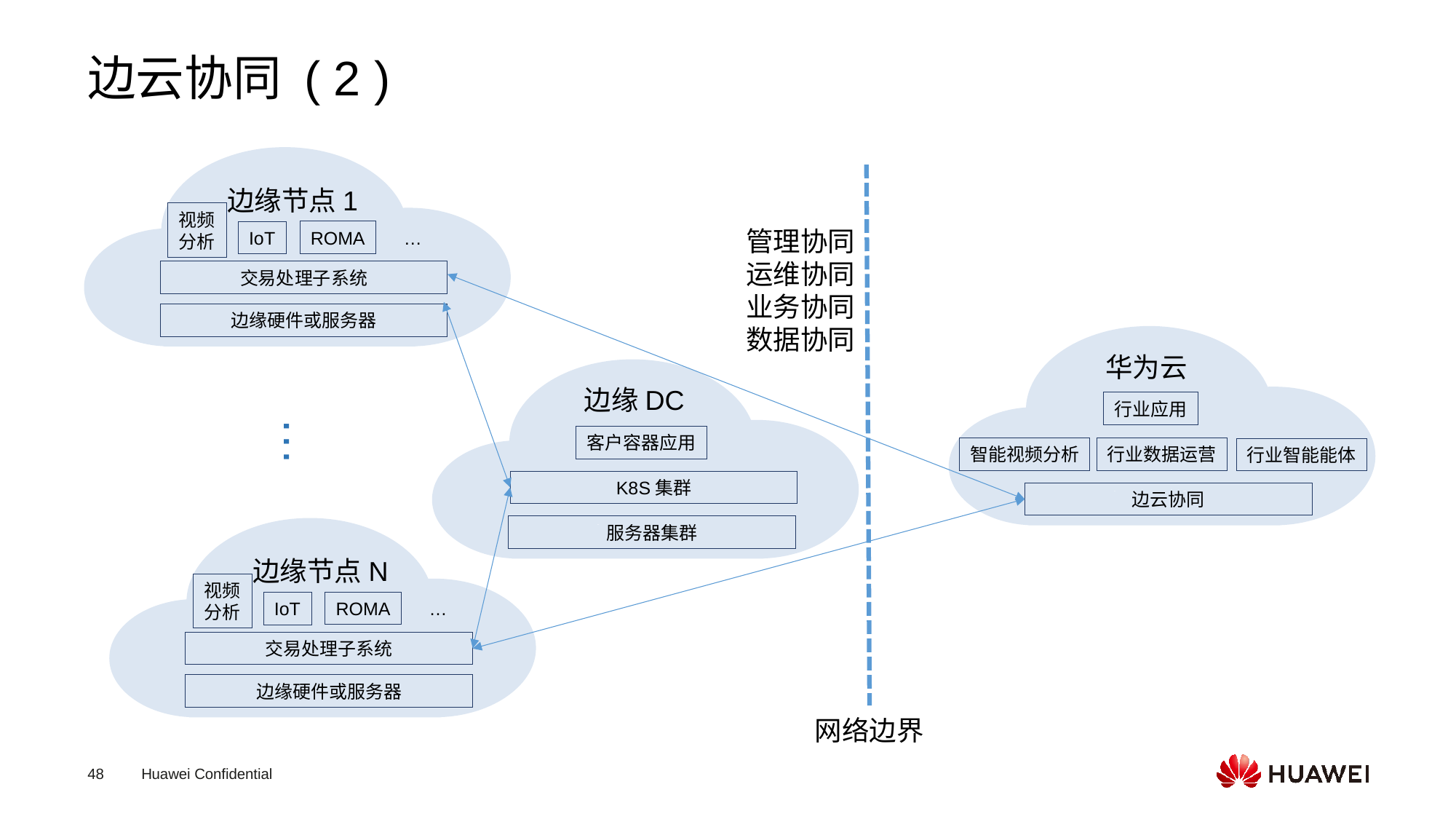

# 边云协同 ( 2 )

边缘节点1
视频
分析
…
ROMA
IoT
交易处理子系统
边缘硬件或服务器
管理协同
运维协同
业务协同
数据协同

华为云
行业应用
边云协同

边缘DC
客户容器应用
K8S集群
服务器集群
…
智能视频分析
行业数据运营
行业智能能体

边缘节点N
视频
分析
…
ROMA
IoT
交易处理子系统
边缘硬件或服务器
网络边界